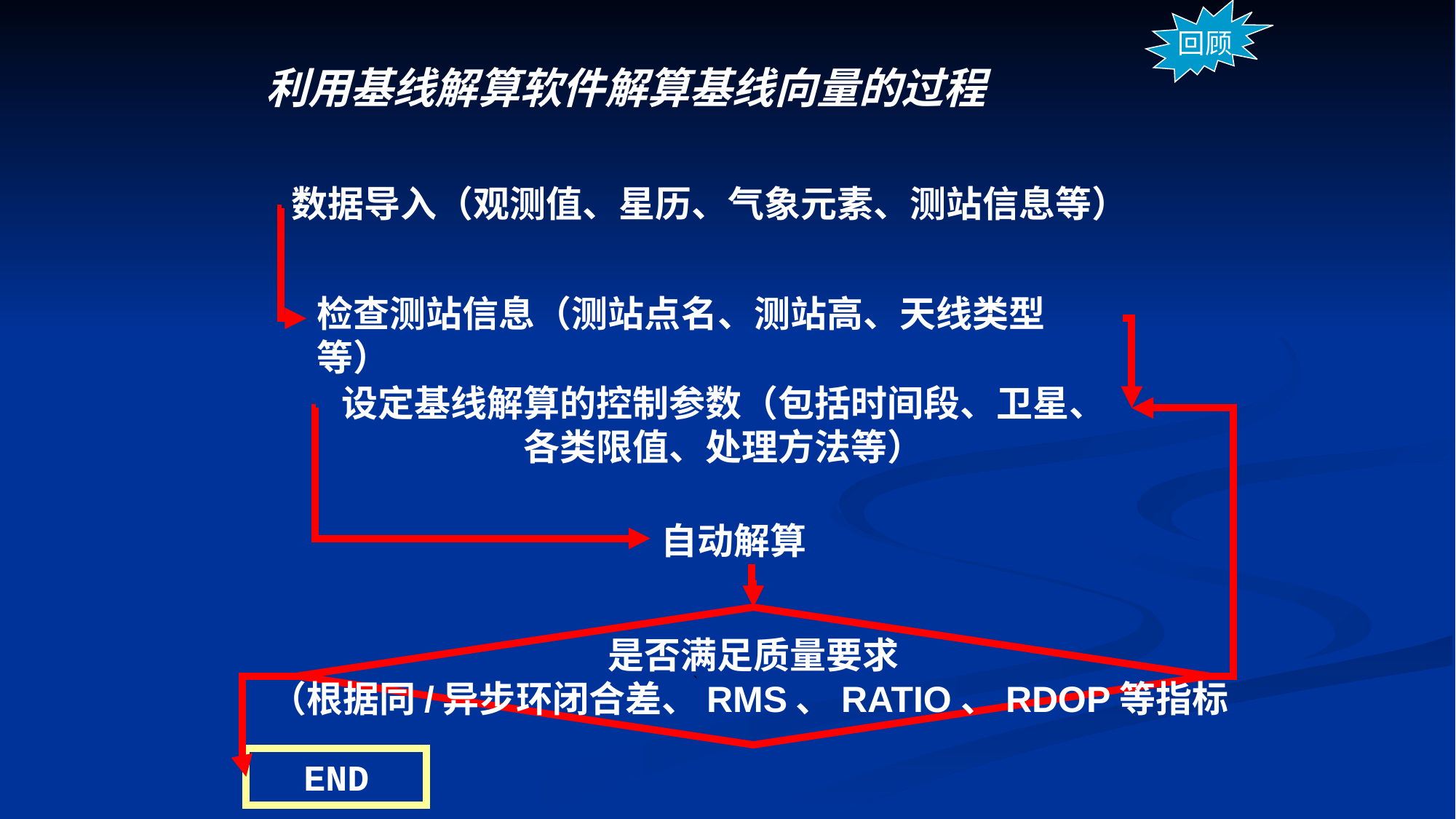

回顾
# 利用基线解算软件解算基线向量的过程

数据导入（观测值、星历、气象元素、测站信息等）

检查测站信息（测站点名、测站高、天线类型等）
设定基线解算的控制参数（包括时间段、卫星、各类限值、处理方法等）

自动解算

是否满足质量要求
（根据同/异步环闭合差、RMS、RATIO、RDOP等指标

、

END